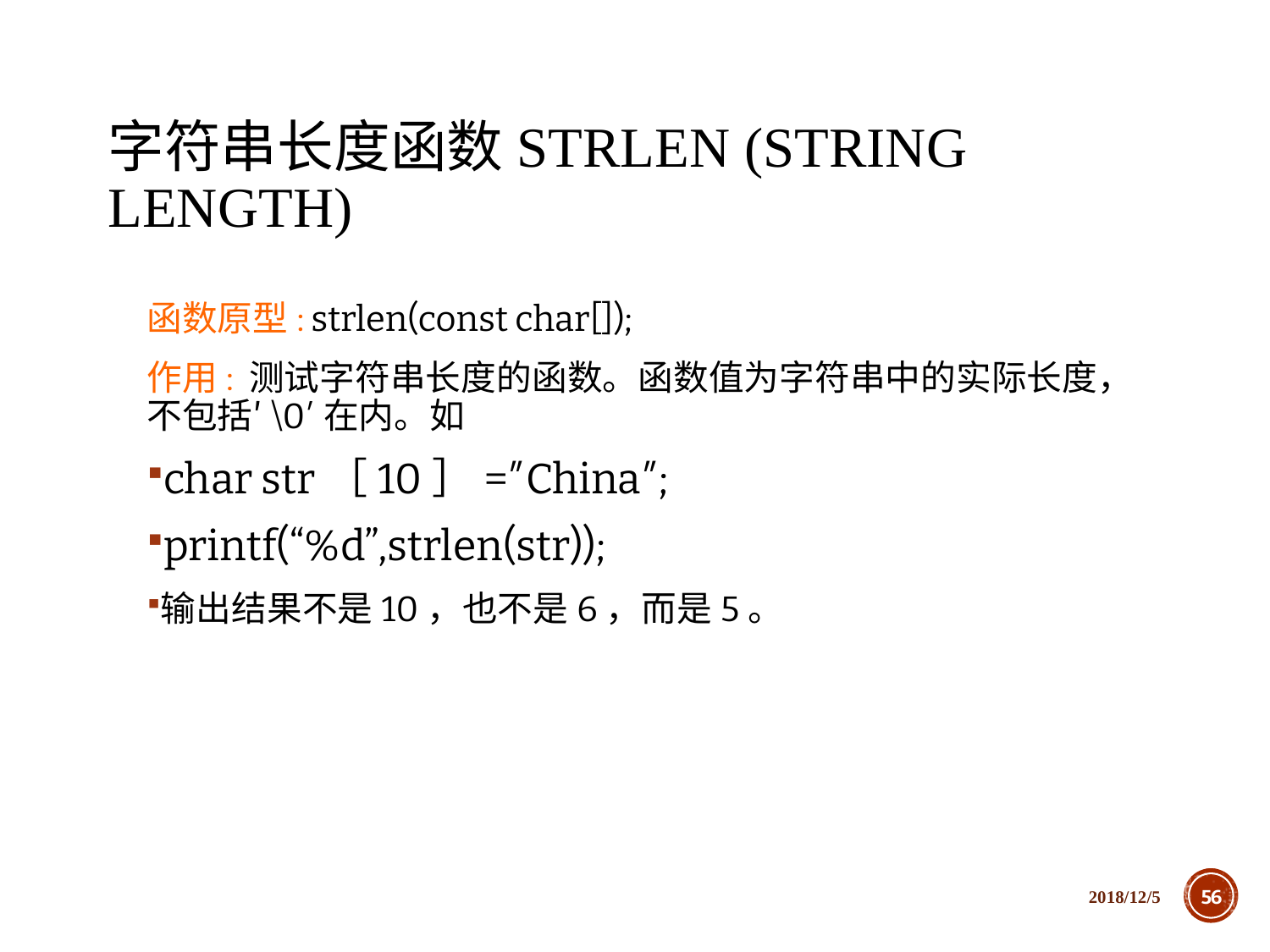

# 字符串长度函数strlen (string length)

函数原型: strlen(const char[]);
作用: 测试字符串长度的函数。函数值为字符串中的实际长度，不包括′\0′在内。如
char str［10］=″China″;
printf(“%d”,strlen(str));
输出结果不是10，也不是6，而是5。

2018/12/5
56